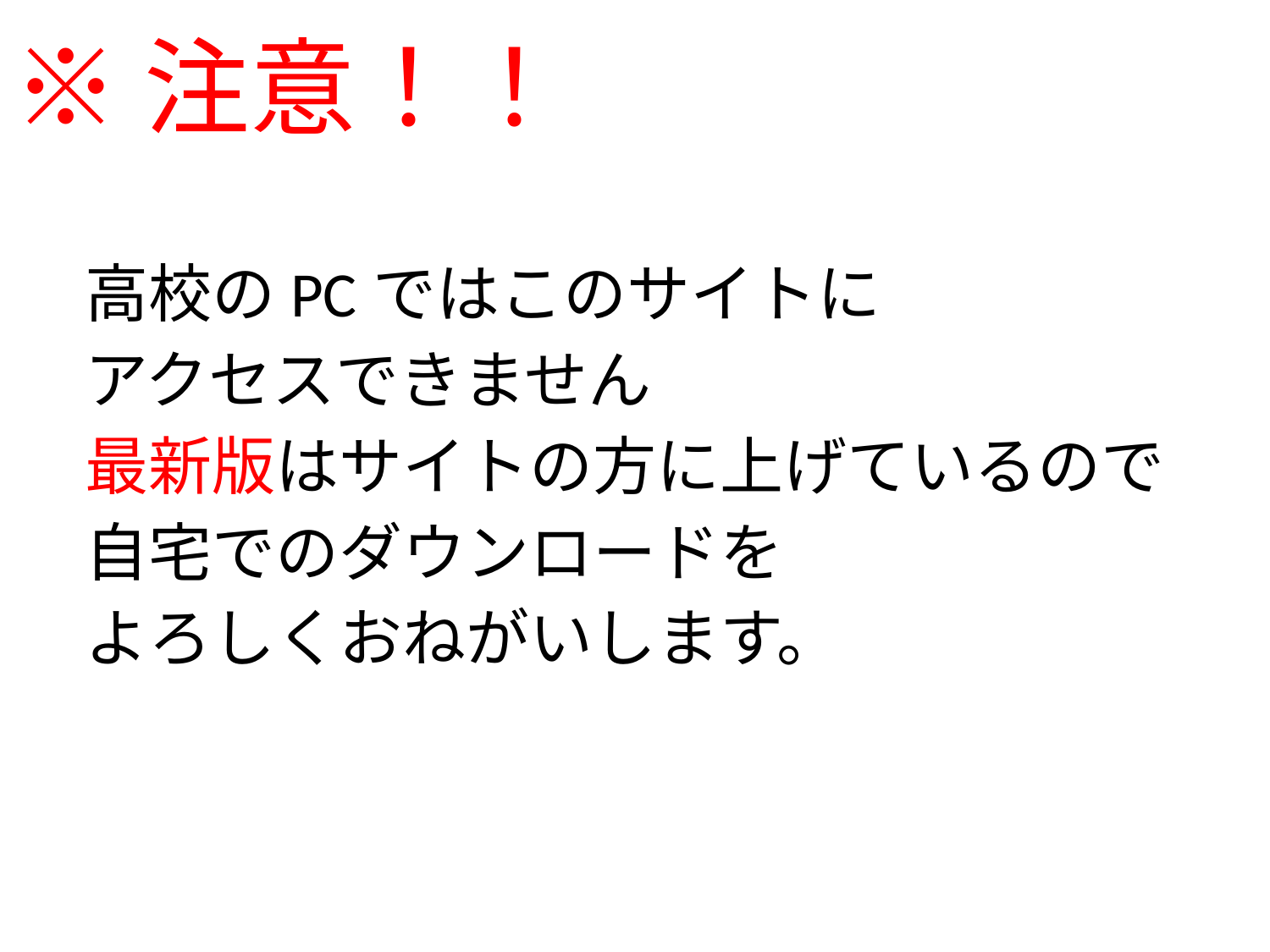

# ※注意！！
高校のPCではこのサイトに
アクセスできません
最新版はサイトの方に上げているので
自宅でのダウンロードを
よろしくおねがいします。